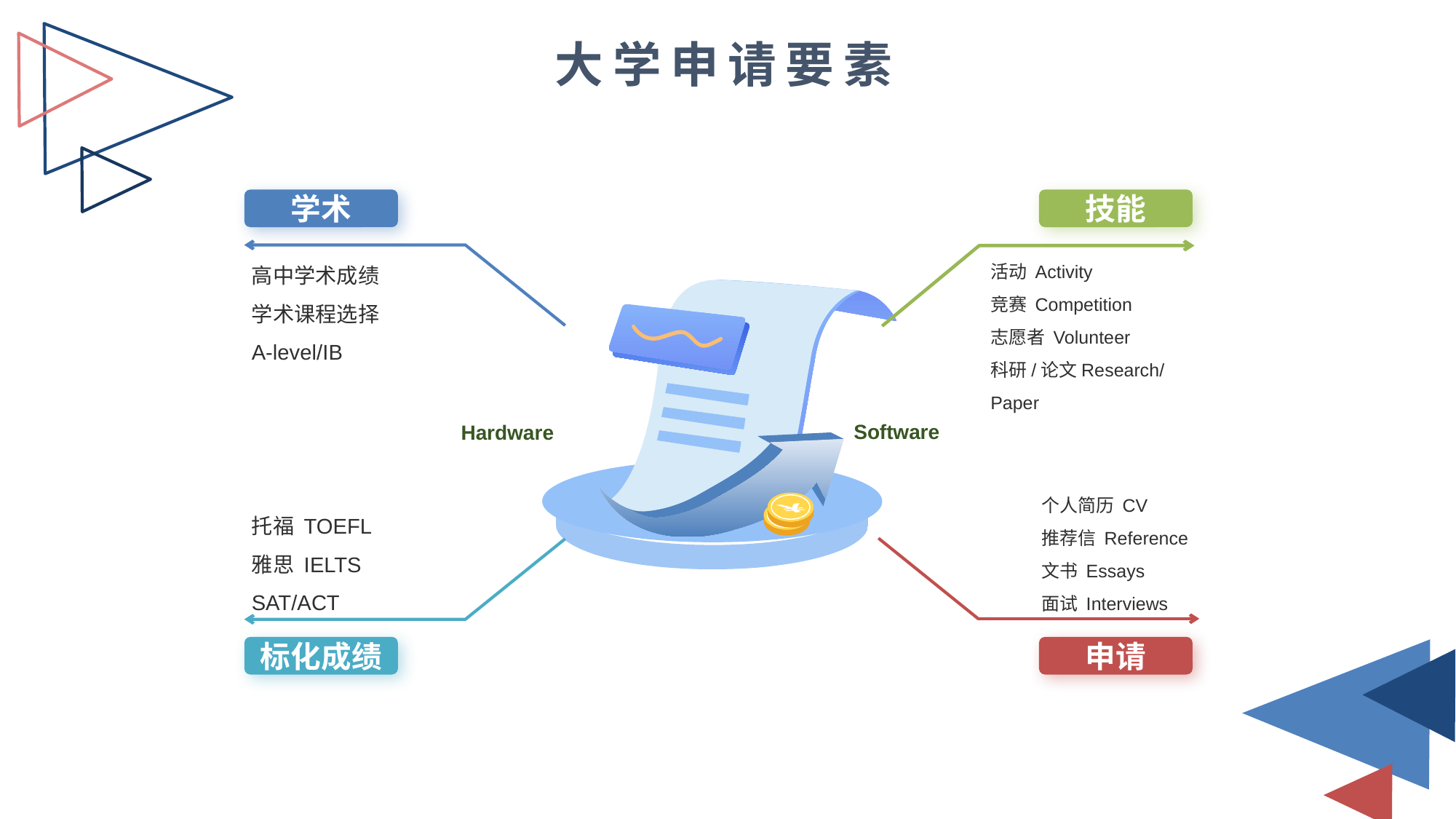

大学申请要素
学术

高中学术成绩
学术课程选择
A-level/IB
技能
活动 Activity
竞赛 Competition
志愿者 Volunteer
科研/论文Research/Paper

个人简历 CV
推荐信 Reference
文书 Essays
面试 Interviews

申请
托福 TOEFL
雅思 IELTS
SAT/ACT

标化成绩

Hardware
Software